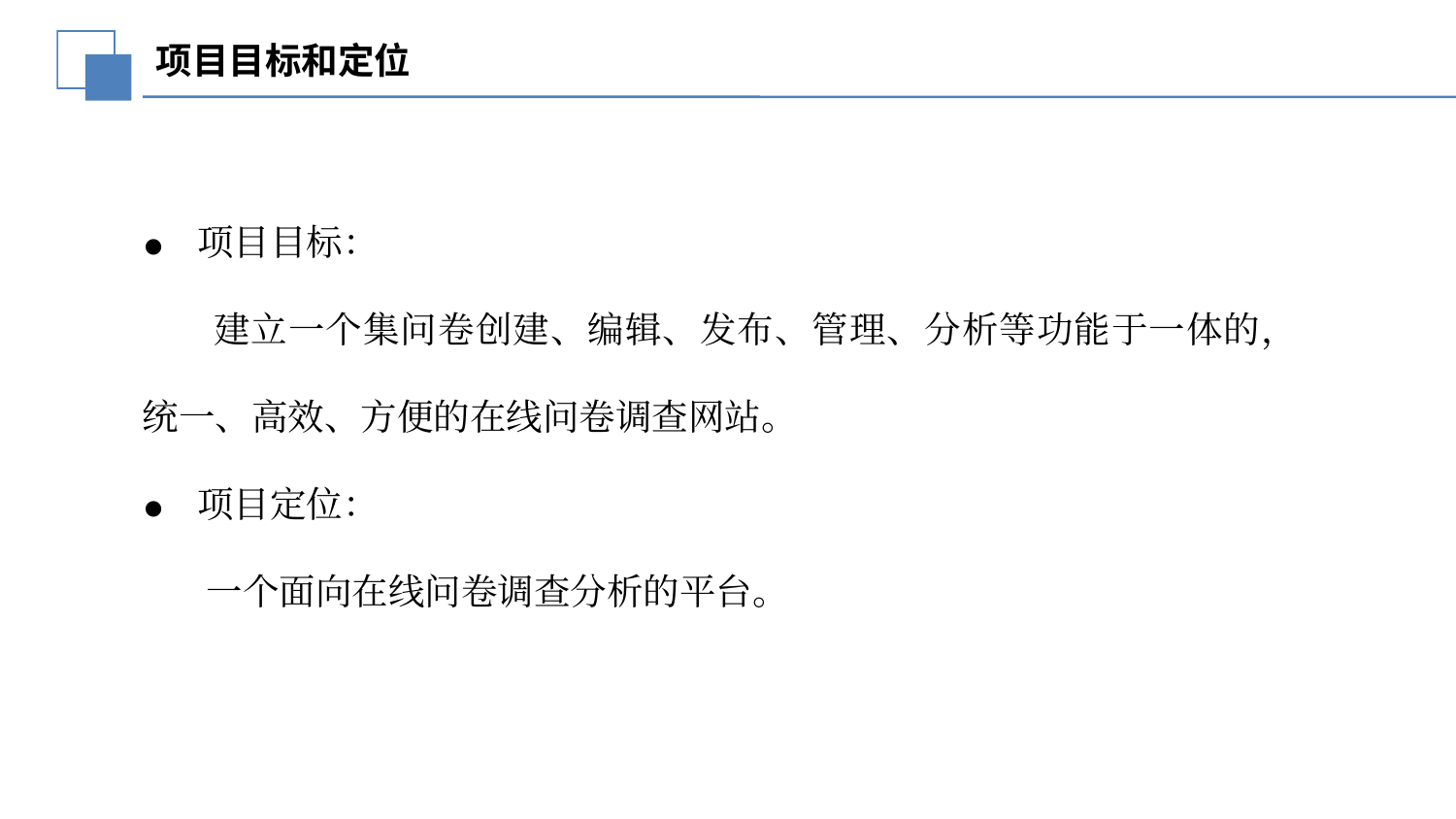

延迟符
项目目标和定位
项目目标：
      建立一个集问卷创建、编辑、发布、管理、分析等功能于一体的，统一、高效、方便的在线问卷调查网站。
项目定位：
      一个面向在线问卷调查分析的平台。